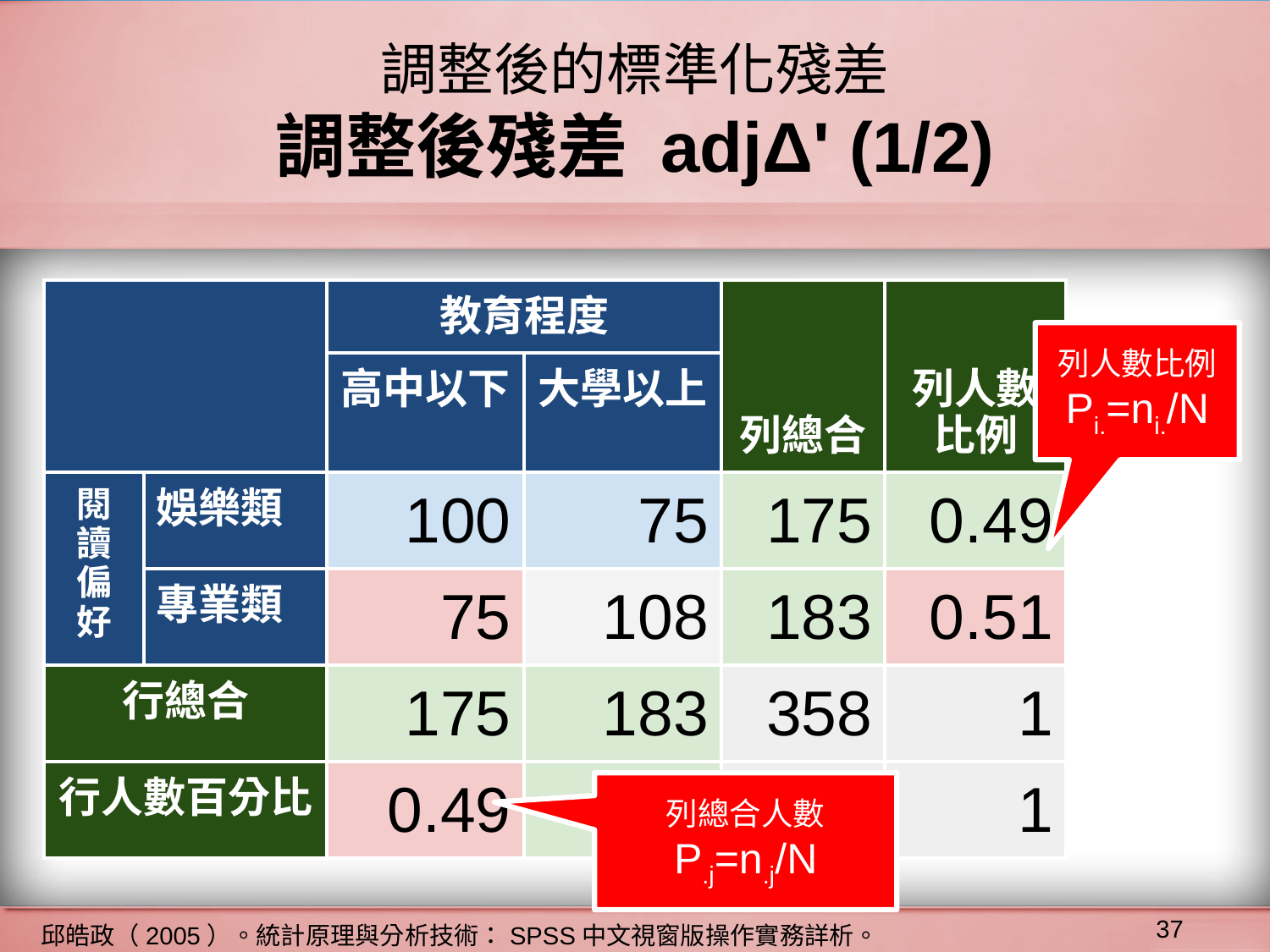

# 調整後的標準化殘差
調整後殘差 adjΔ' (1/2)
|  |  | 教育程度 |  | 列總合 | 列人數比例 |
| --- | --- | --- | --- | --- | --- |
|  |  | 高中以下 | 大學以上 |  |  |
| 閱 讀 偏 好 | 娛樂類 | 100 | 75 | 175 | 0.49 |
|  | 專業類 | 75 | 108 | 183 | 0.51 |
| 行總合 |  | 175 | 183 | 358 | 1 |
| 行人數百分比 |  | 0.49 | 0.51 | 1 | 1 |
列人數比例
Pi.=ni./N
列總合人數
P.j=n.j/N
37
邱皓政（2005）。統計原理與分析技術：SPSS中文視窗版操作實務詳析。